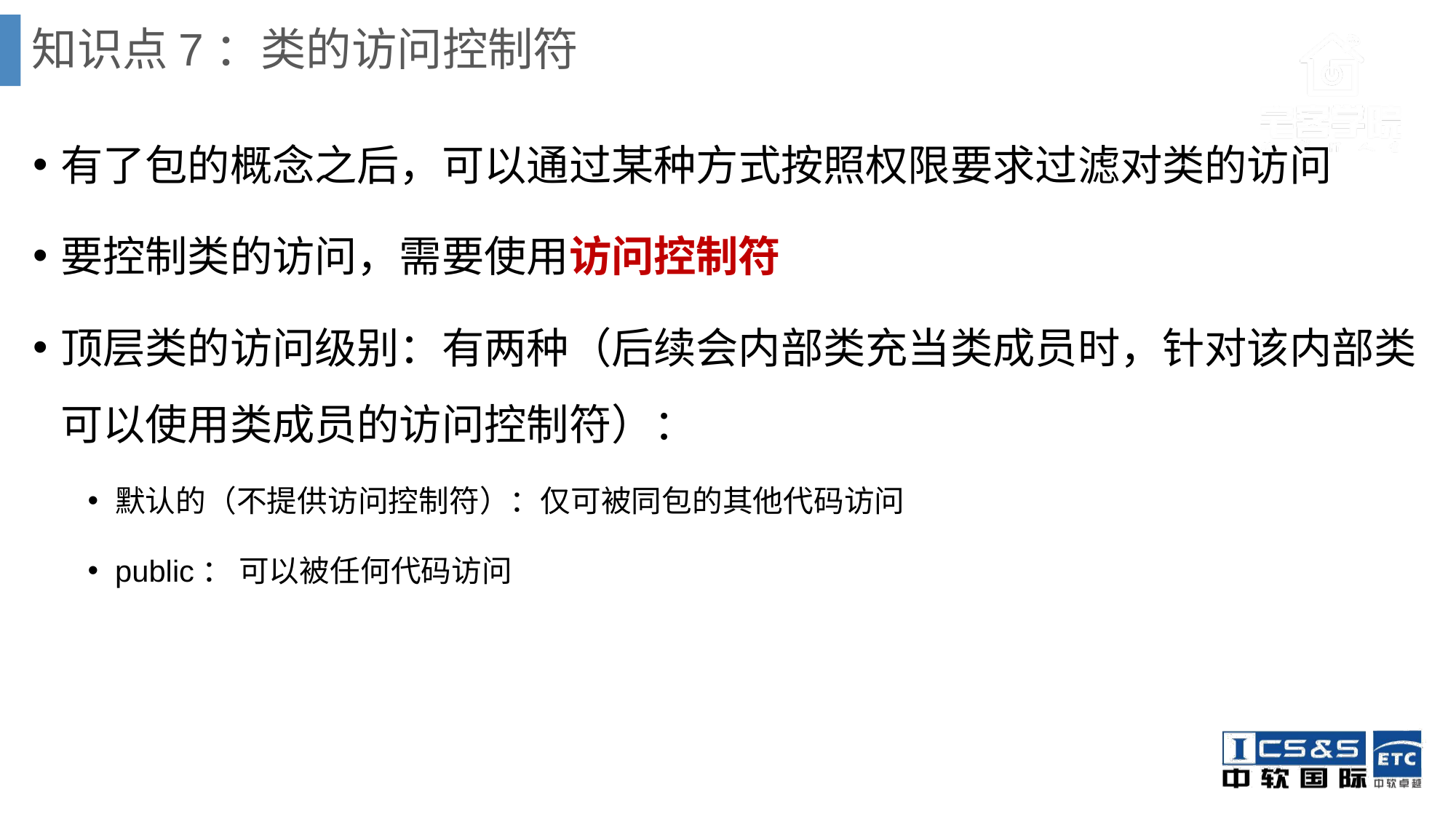

# 知识点7：类的访问控制符
有了包的概念之后，可以通过某种方式按照权限要求过滤对类的访问
要控制类的访问，需要使用访问控制符
顶层类的访问级别：有两种（后续会内部类充当类成员时，针对该内部类可以使用类成员的访问控制符）：
默认的（不提供访问控制符）：仅可被同包的其他代码访问
public： 可以被任何代码访问